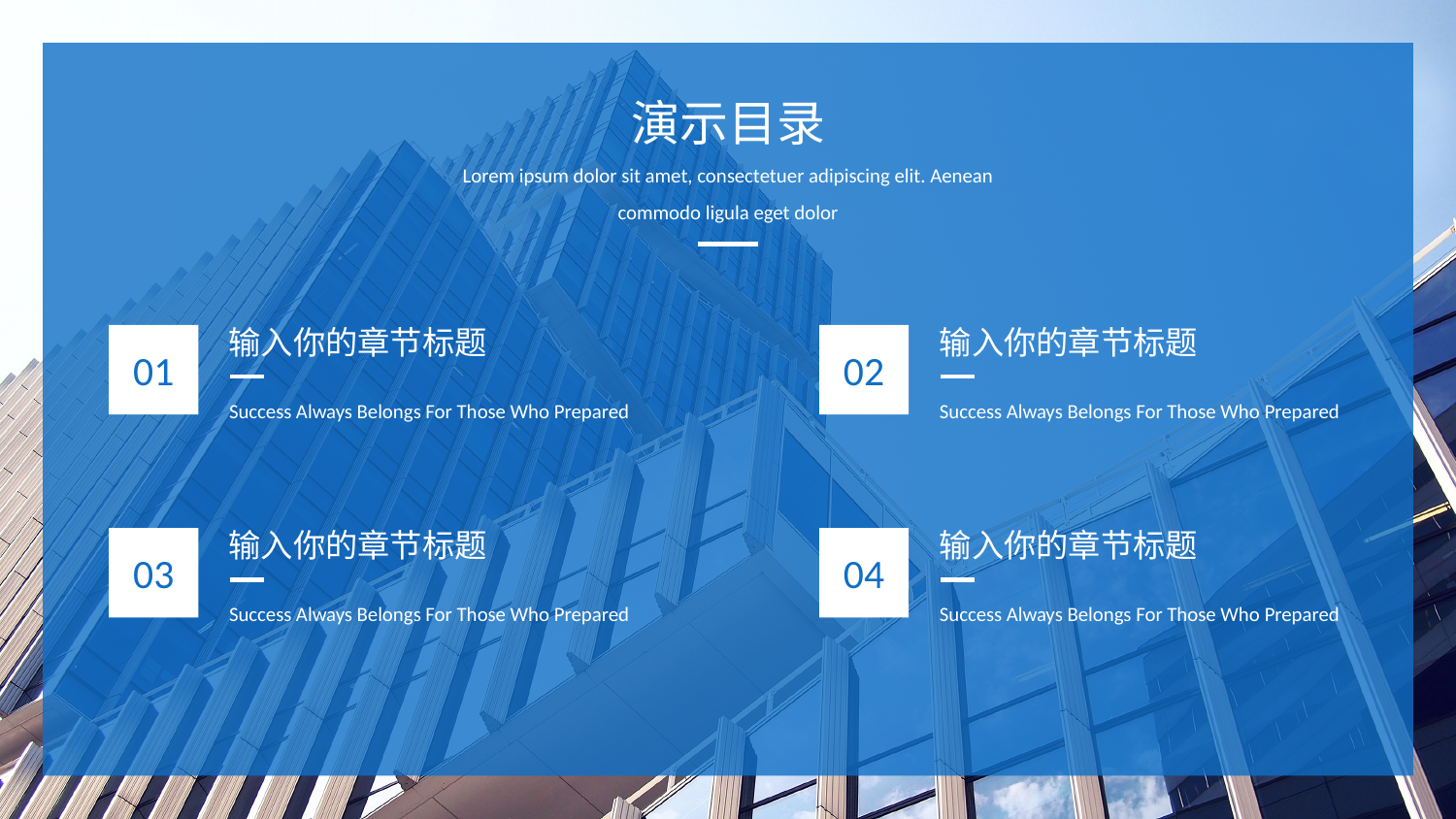

演示目录
Lorem ipsum dolor sit amet, consectetuer adipiscing elit. Aenean commodo ligula eget dolor
输入你的章节标题
输入你的章节标题
02
01
Success Always Belongs For Those Who Prepared
Success Always Belongs For Those Who Prepared
输入你的章节标题
输入你的章节标题
03
04
Success Always Belongs For Those Who Prepared
Success Always Belongs For Those Who Prepared